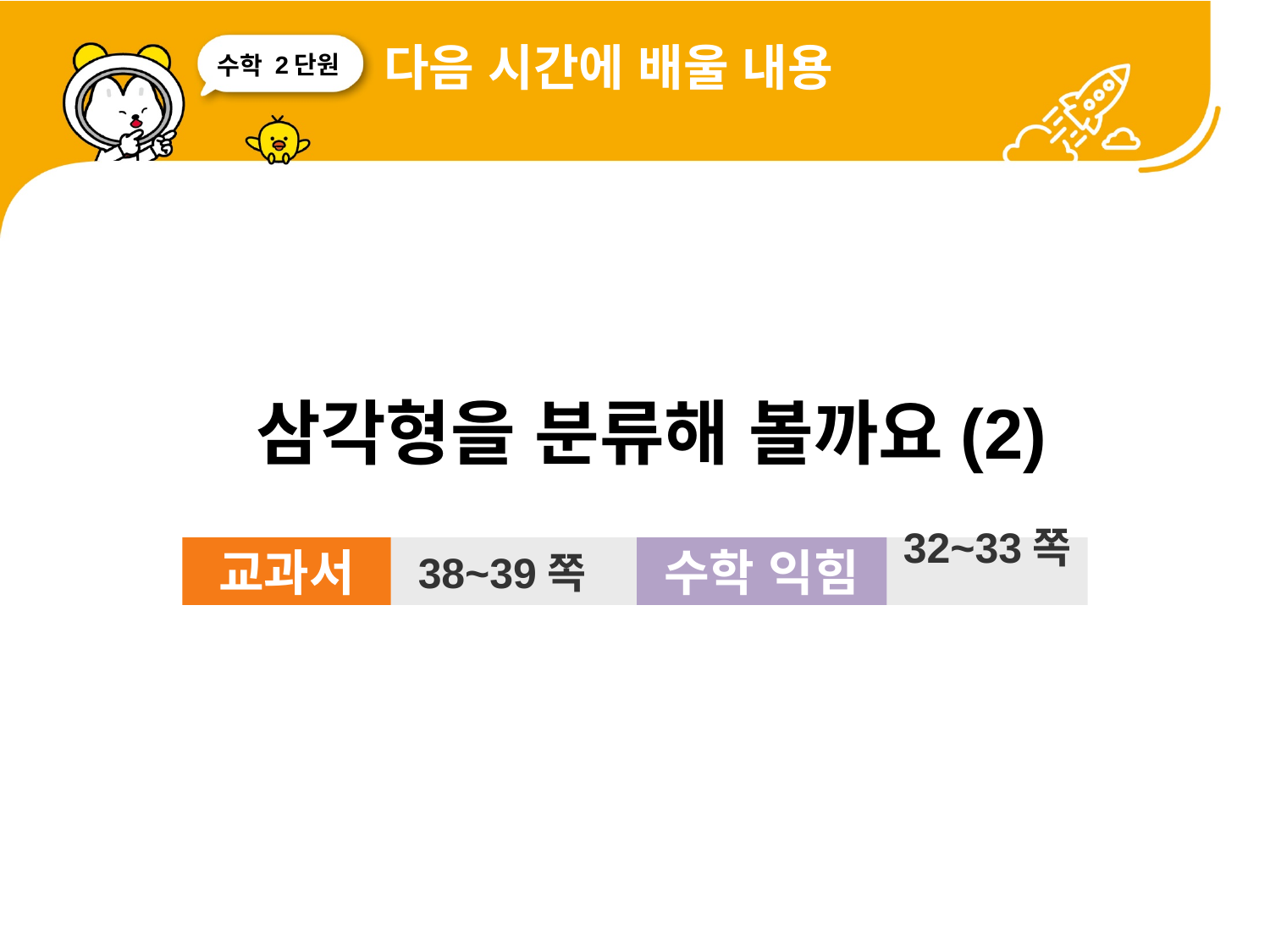

다음 시간에 배울 내용
2단원
 삼각형을 분류해 볼까요(2)
교과서
38~39쪽
수학 익힘
32~33쪽